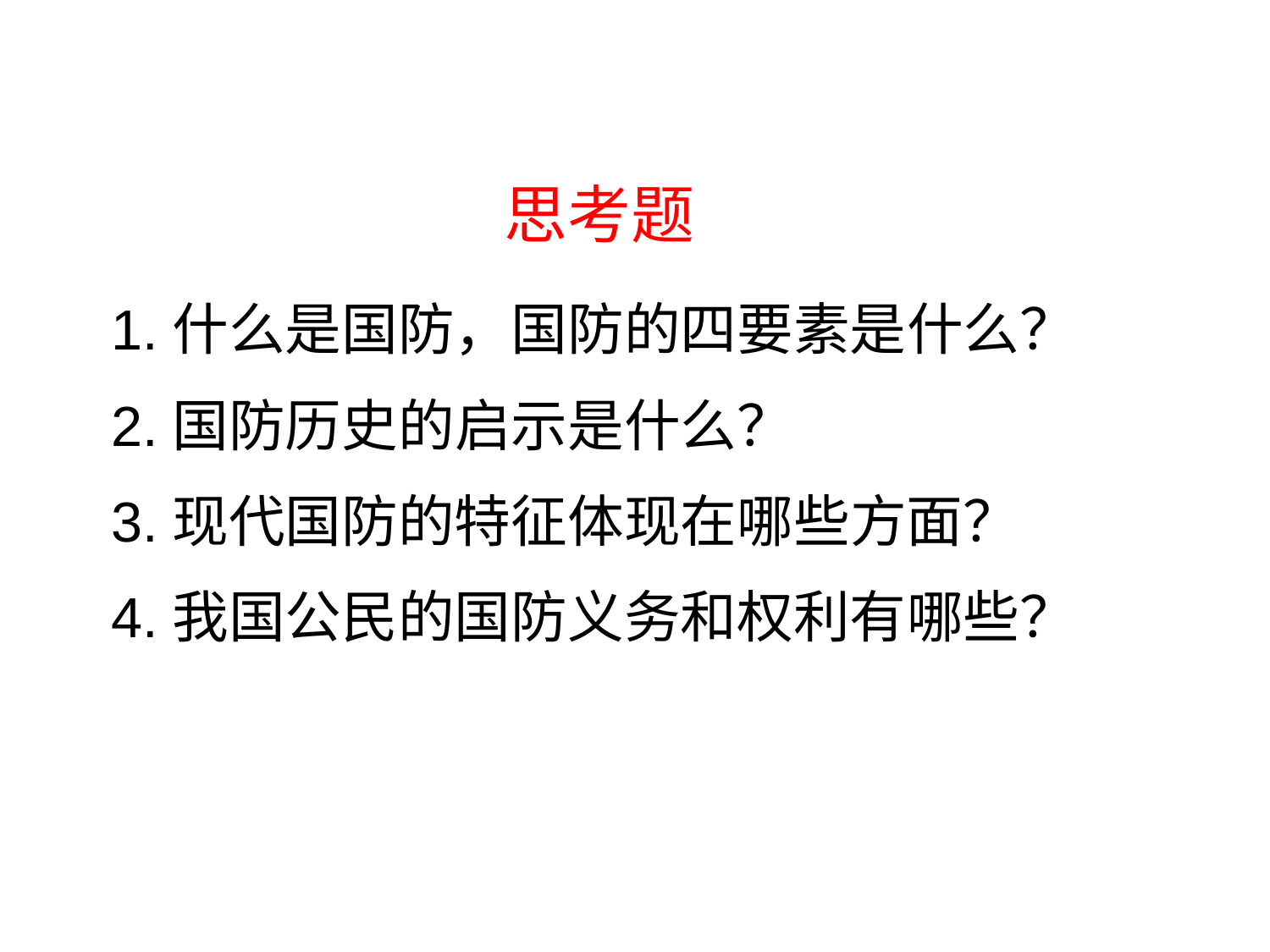

思考题
1.什么是国防，国防的四要素是什么？
2.国防历史的启示是什么？
3.现代国防的特征体现在哪些方面？
4.我国公民的国防义务和权利有哪些？